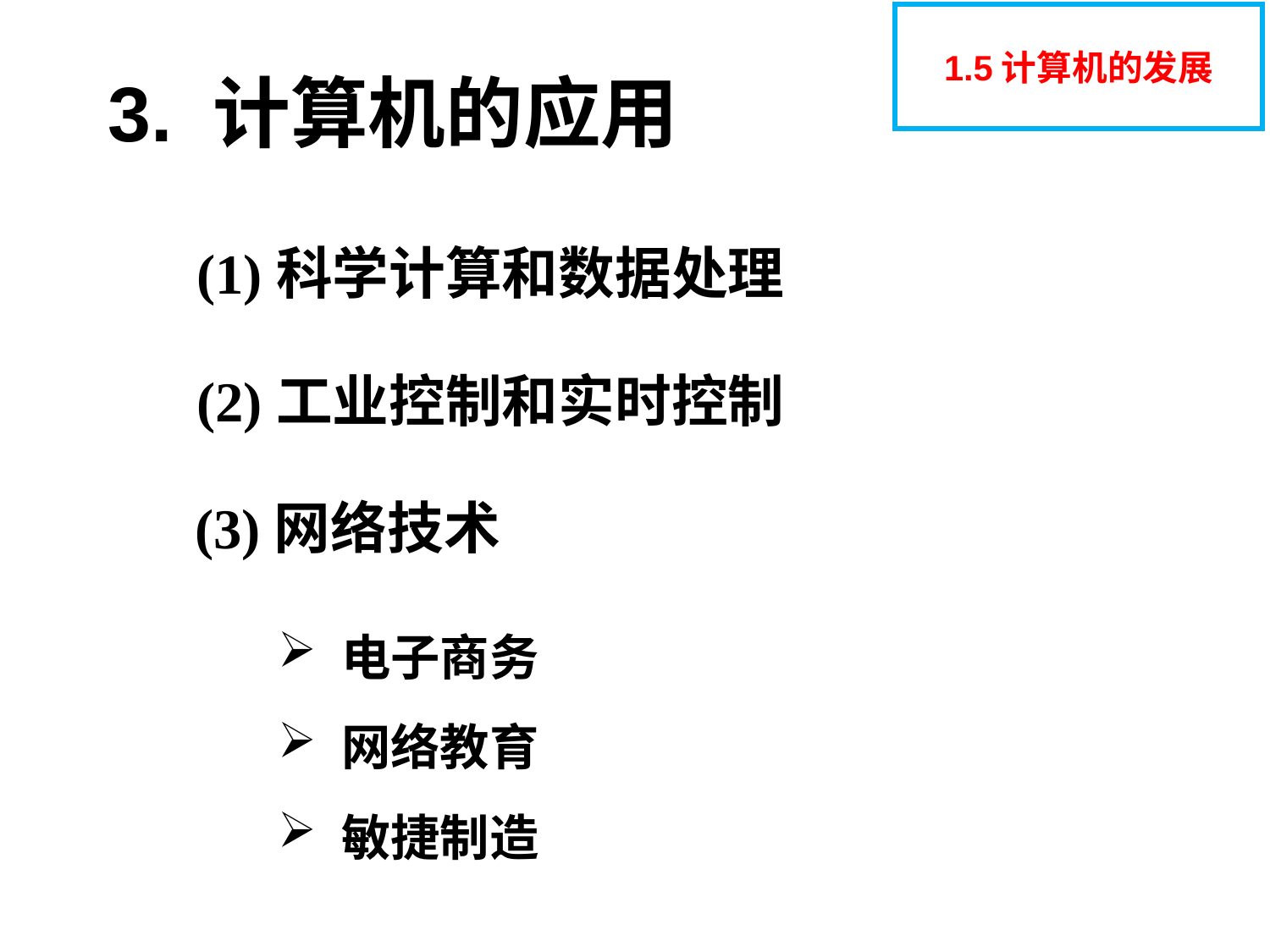

1.5计算机的发展
# 3. 计算机的应用
(1)科学计算和数据处理
(2)工业控制和实时控制
(3)网络技术
电子商务
网络教育
敏捷制造